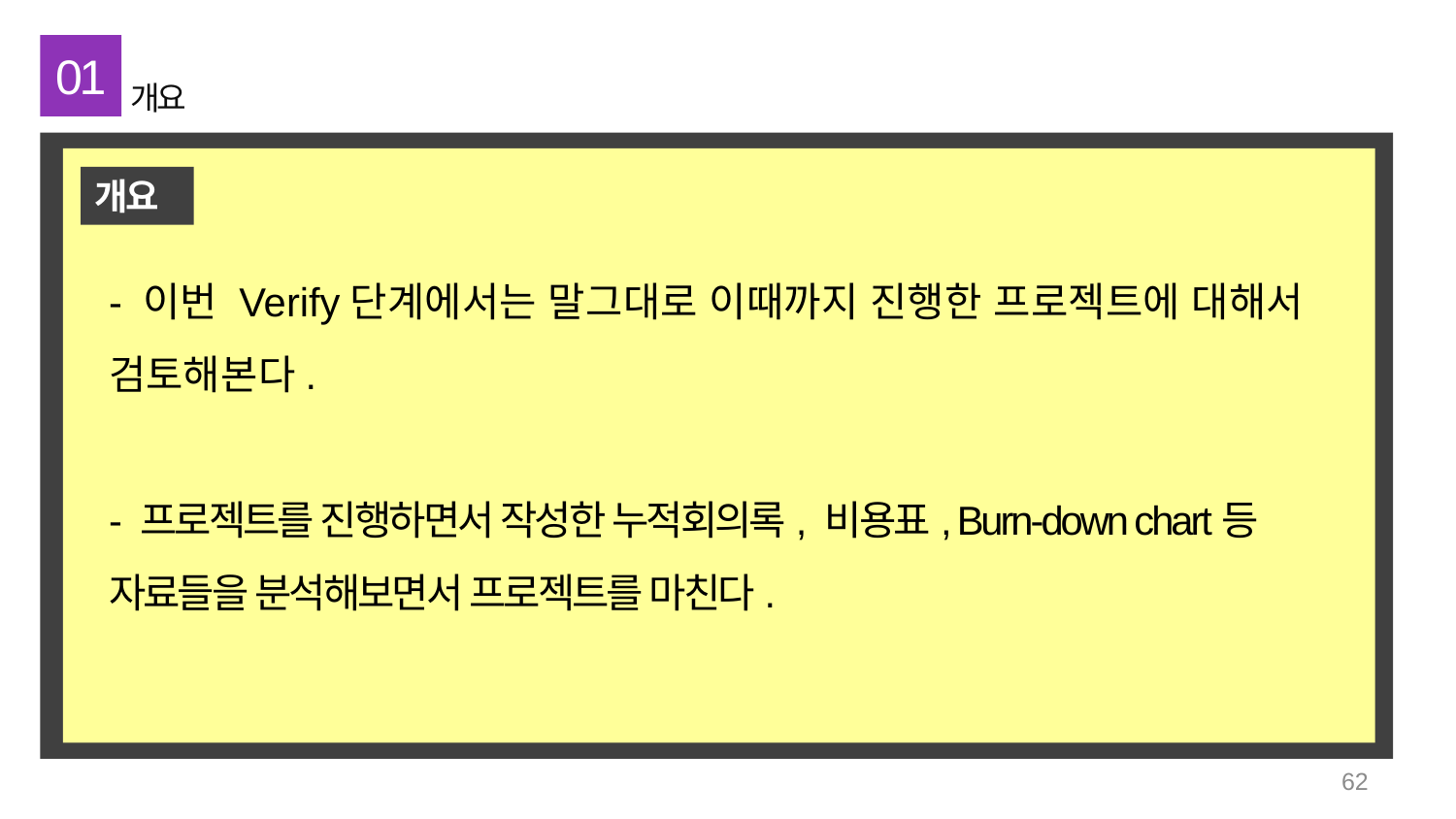

01
개요

개요

- 이번 Verify단계에서는 말그대로 이때까지 진행한 프로젝트에 대해서 검토해본다.

- 프로젝트를 진행하면서 작성한 누적회의록, 비용표, Burn-down chart등 자료들을 분석해보면서 프로젝트를 마친다.

62